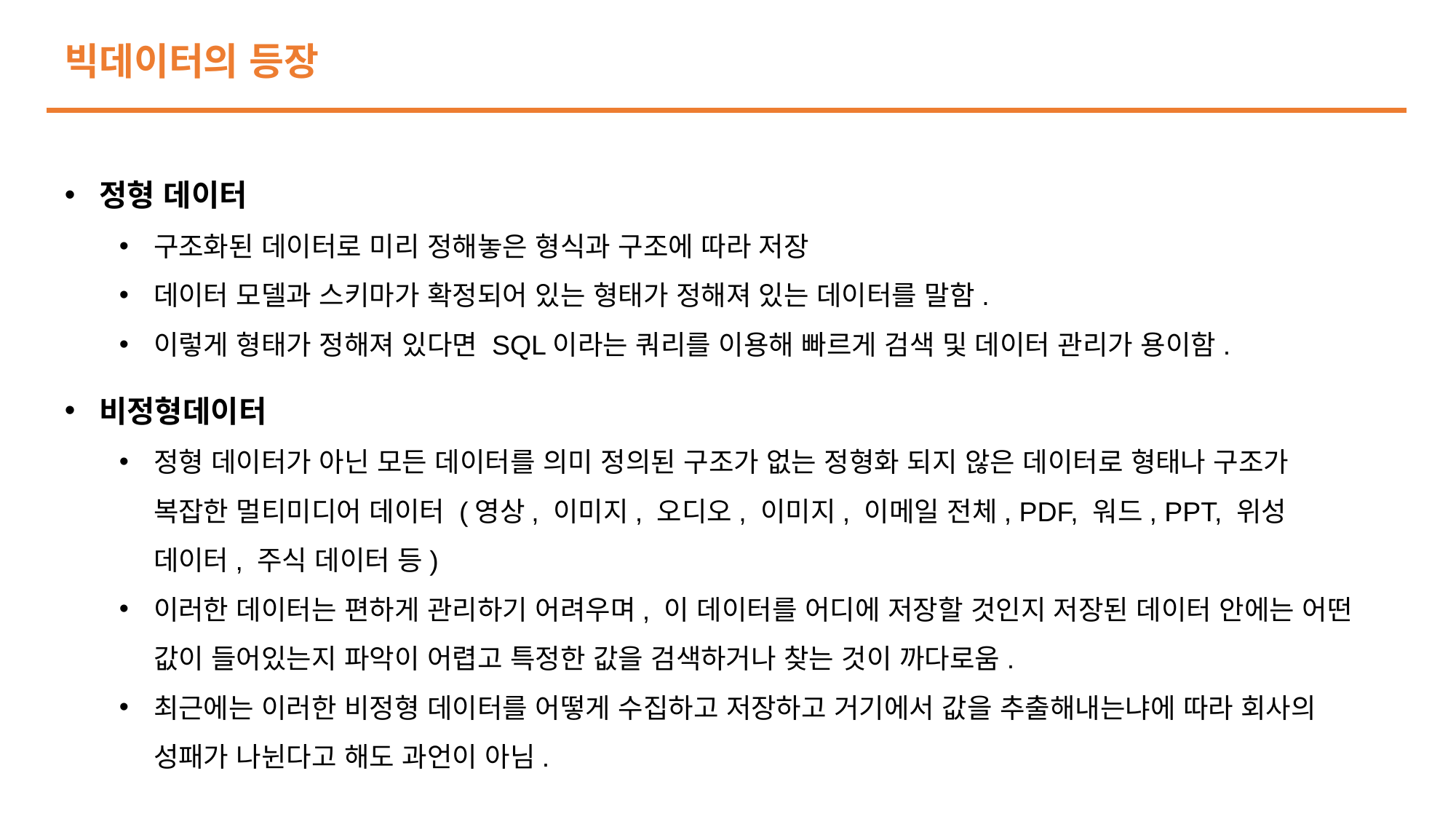

빅데이터의 등장
정형 데이터
구조화된 데이터로 미리 정해놓은 형식과 구조에 따라 저장
데이터 모델과 스키마가 확정되어 있는 형태가 정해져 있는 데이터를 말함.
이렇게 형태가 정해져 있다면 SQL이라는 쿼리를 이용해 빠르게 검색 및 데이터 관리가 용이함.

비정형데이터
정형 데이터가 아닌 모든 데이터를 의미 정의된 구조가 없는 정형화 되지 않은 데이터로 형태나 구조가 복잡한 멀티미디어 데이터 (영상, 이미지, 오디오, 이미지, 이메일 전체, PDF, 워드, PPT, 위성 데이터, 주식 데이터 등)
이러한 데이터는 편하게 관리하기 어려우며, 이 데이터를 어디에 저장할 것인지 저장된 데이터 안에는 어떤 값이 들어있는지 파악이 어렵고 특정한 값을 검색하거나 찾는 것이 까다로움.
최근에는 이러한 비정형 데이터를 어떻게 수집하고 저장하고 거기에서 값을 추출해내는냐에 따라 회사의 성패가 나뉜다고 해도 과언이 아님.